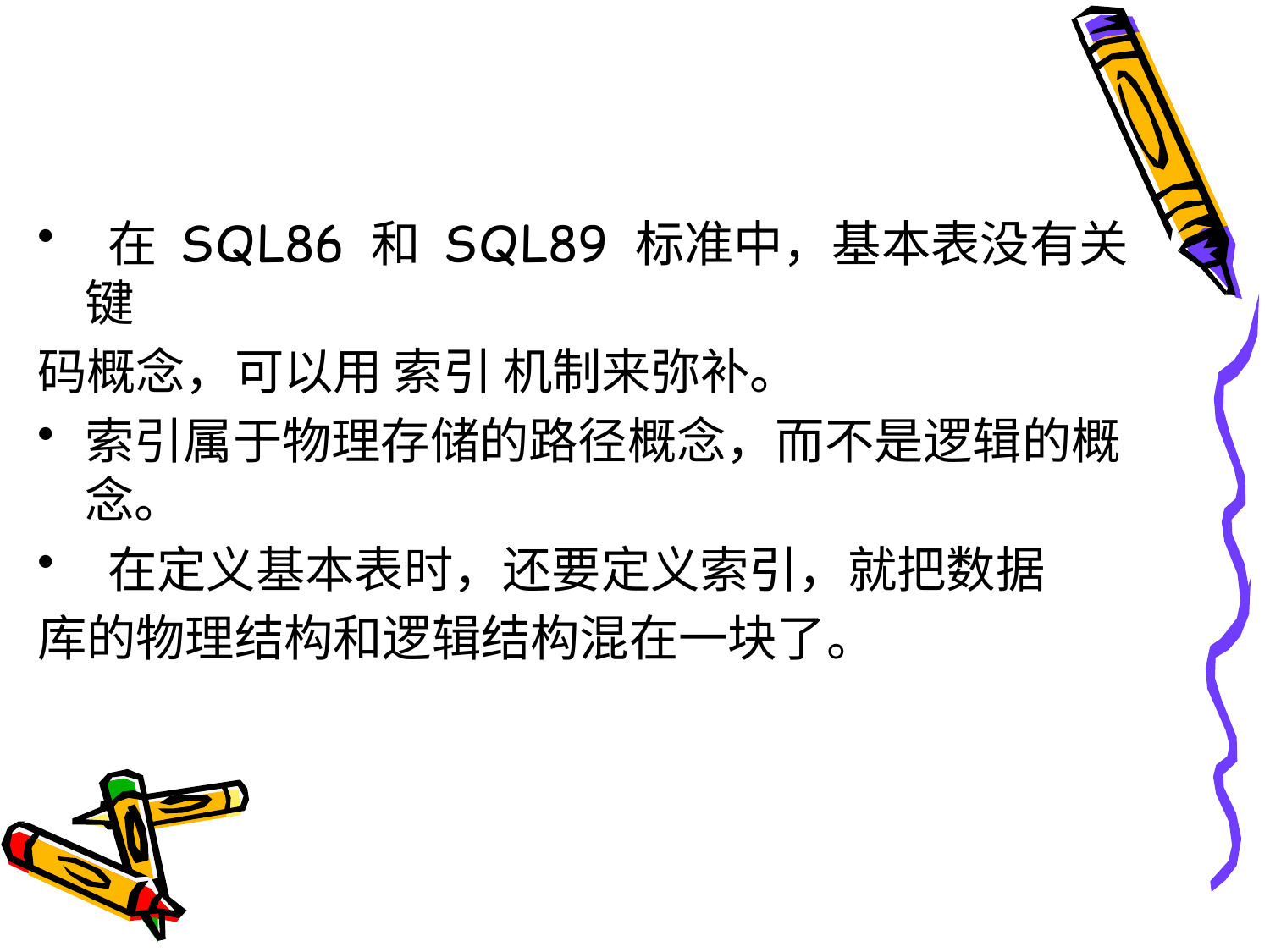

#
 在 SQL86 和 SQL89 标准中，基本表没有关键
码概念，可以用 索引 机制来弥补。
索引属于物理存储的路径概念，而不是逻辑的概念。
 在定义基本表时，还要定义索引，就把数据
库的物理结构和逻辑结构混在一块了。